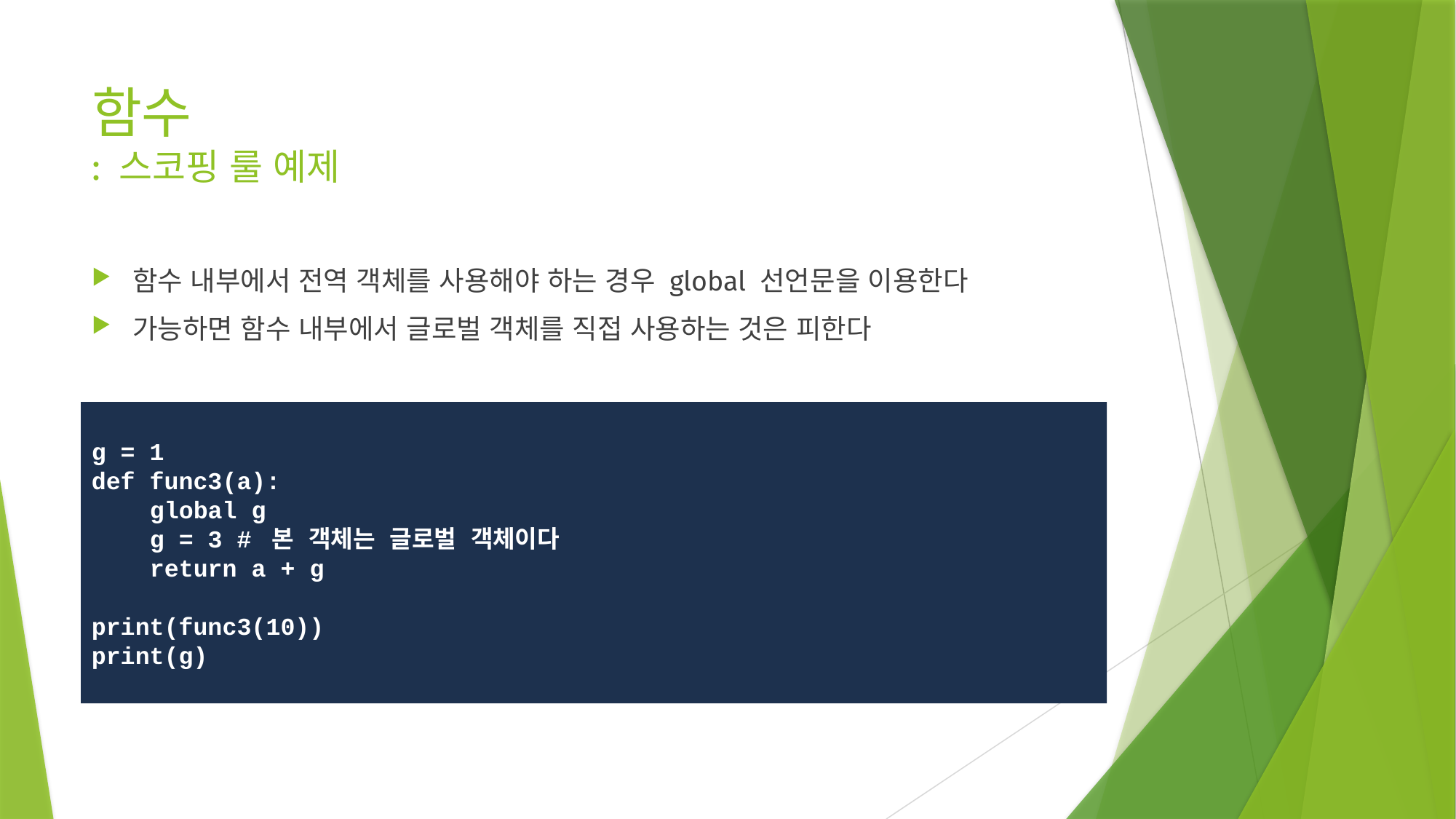

# 함수 : 스코핑 룰 예제
함수 내부에서 전역 객체를 사용해야 하는 경우 global 선언문을 이용한다
가능하면 함수 내부에서 글로벌 객체를 직접 사용하는 것은 피한다

g = 1
def func3(a):
    global g
    g = 3 # 본 객체는 글로벌 객체이다
    return a + g
print(func3(10))
print(g)